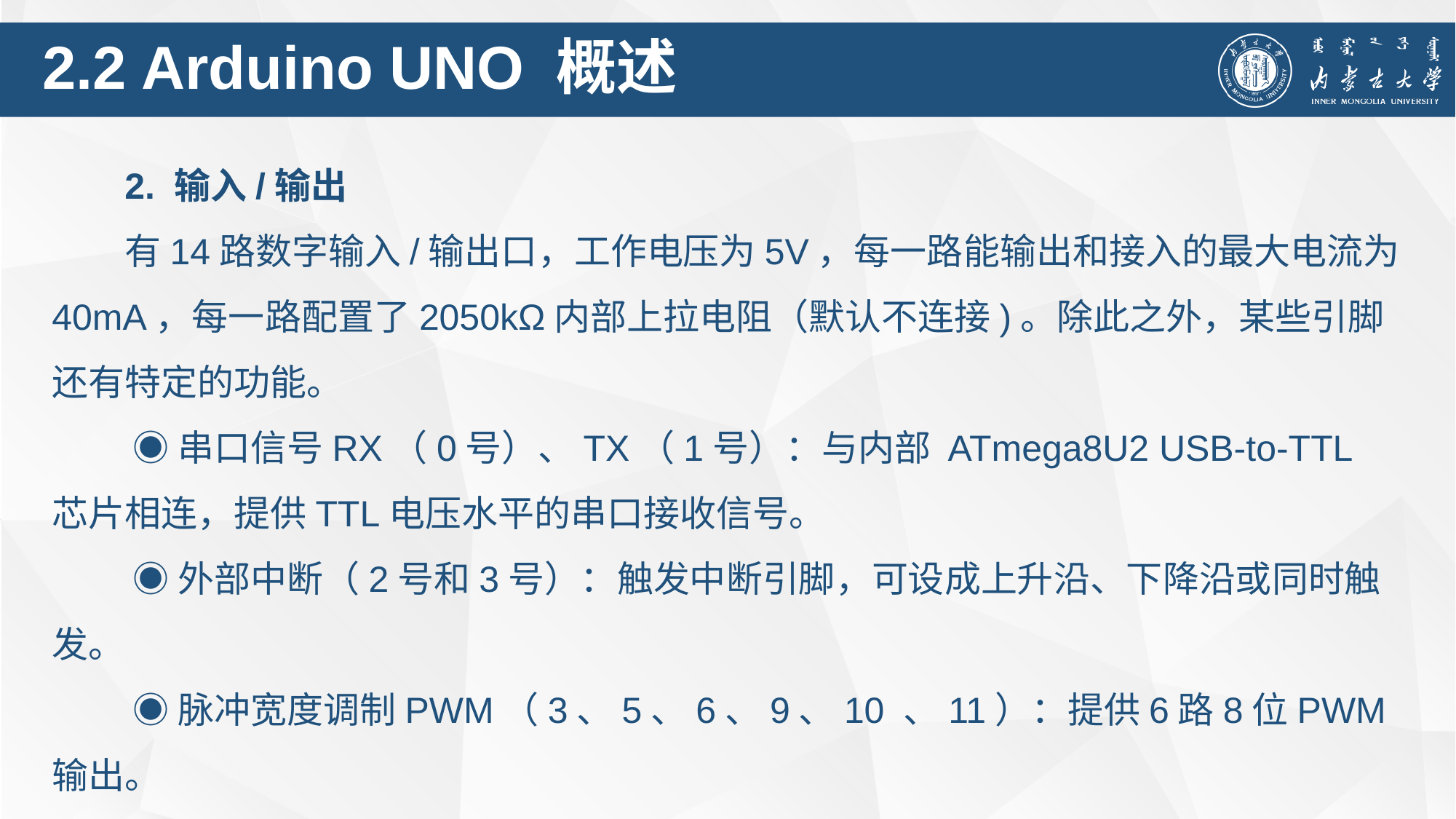

2.2 Arduino UNO 概述

2. 输入/输出
有14路数字输入/输出口，工作电压为5V，每一路能输出和接入的最大电流为40mA，每一路配置了2050kΩ内部上拉电阻（默认不连接)。除此之外，某些引脚还有特定的功能。
 ◉串口信号RX（0号）、TX（1号）：与内部 ATmega8U2 USB-to-TTL 芯片相连，提供TTL电压水平的串口接收信号。
 ◉外部中断（2号和3号）：触发中断引脚，可设成上升沿、下降沿或同时触发。
 ◉脉冲宽度调制PWM（3、5、6、9、10 、11）：提供6路8位PWM输出。
 ◉SPI［10(SS)、11(MOSI)、12(MISO)、13(SCK)］：SPI通信接口。